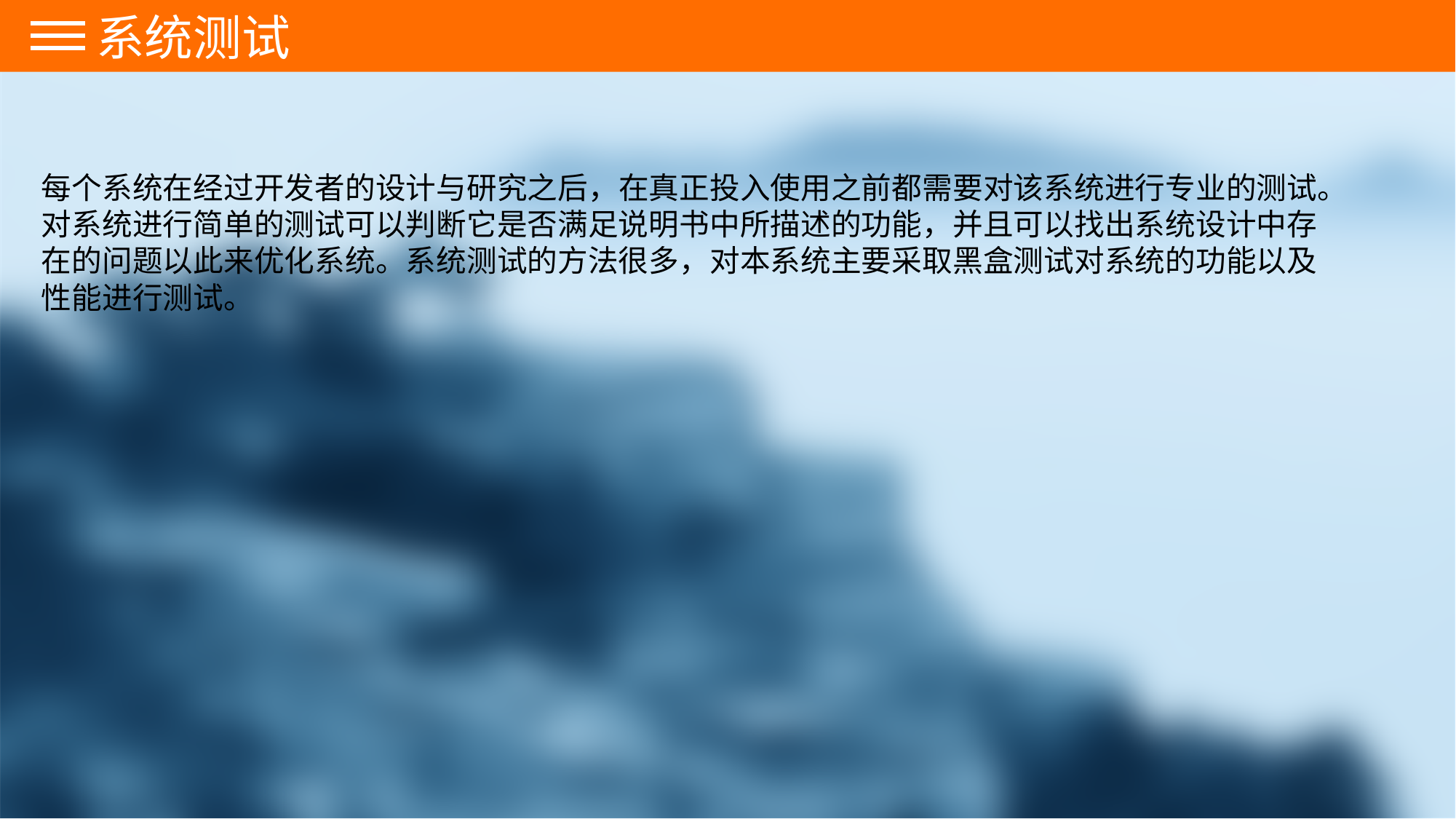

系统测试
每个系统在经过开发者的设计与研究之后，在真正投入使用之前都需要对该系统进行专业的测试。对系统进行简单的测试可以判断它是否满足说明书中所描述的功能，并且可以找出系统设计中存在的问题以此来优化系统。系统测试的方法很多，对本系统主要采取黑盒测试对系统的功能以及性能进行测试。